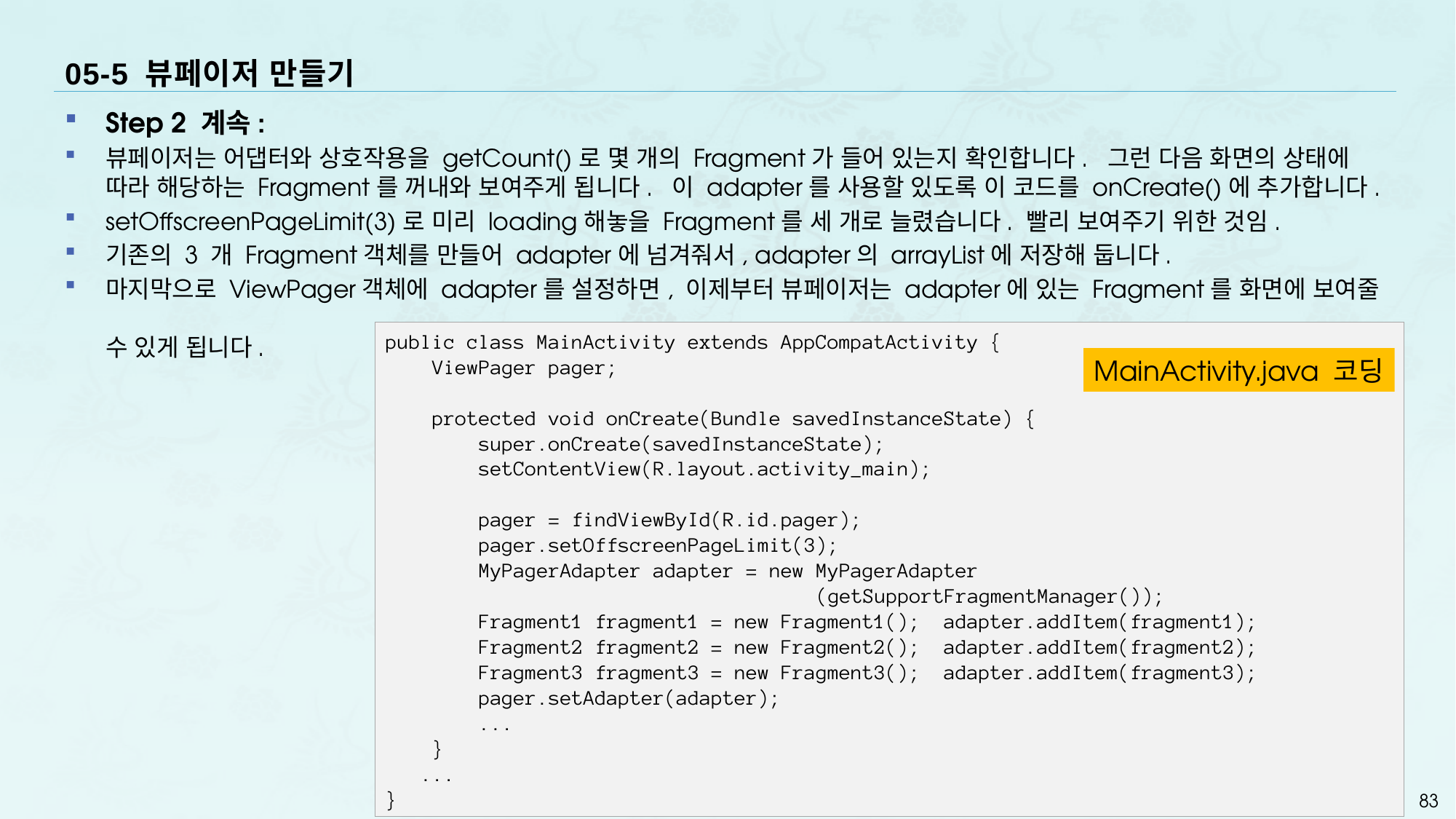

# 05-5 뷰페이저 만들기
Step 2 계속:
뷰페이저는 어댑터와 상호작용을 getCount()로 몇 개의 Fragment가 들어 있는지 확인합니다.  그런 다음 화면의 상태에 따라 해당하는 Fragment를 꺼내와 보여주게 됩니다.  이 adapter를 사용할 있도록 이 코드를 onCreate()에 추가합니다.
setOffscreenPageLimit(3)로 미리 loading해놓을 Fragment를 세 개로 늘렸습니다. 빨리 보여주기 위한 것임.
기존의 3 개 Fragment객체를 만들어 adapter에 넘겨줘서, adapter의 arrayList에 저장해 둡니다.
마지막으로 ViewPager객체에 adapter를 설정하면, 이제부터 뷰페이저는 adapter에 있는 Fragment를 화면에 보여줄
수 있게 됩니다.

public class MainActivity extends AppCompatActivity {
    ViewPager pager;

    protected void onCreate(Bundle savedInstanceState) {
        super.onCreate(savedInstanceState);
        setContentView(R.layout.activity_main);

        pager = findViewById(R.id.pager);
        pager.setOffscreenPageLimit(3);
        MyPagerAdapter adapter = new MyPagerAdapter
                                     (getSupportFragmentManager());
        Fragment1 fragment1 = new Fragment1();  adapter.addItem(fragment1);
        Fragment2 fragment2 = new Fragment2();  adapter.addItem(fragment2);
        Fragment3 fragment3 = new Fragment3();  adapter.addItem(fragment3);
        pager.setAdapter(adapter);
        ...
    }
   ...
}
MainActivity.java 코딩
83